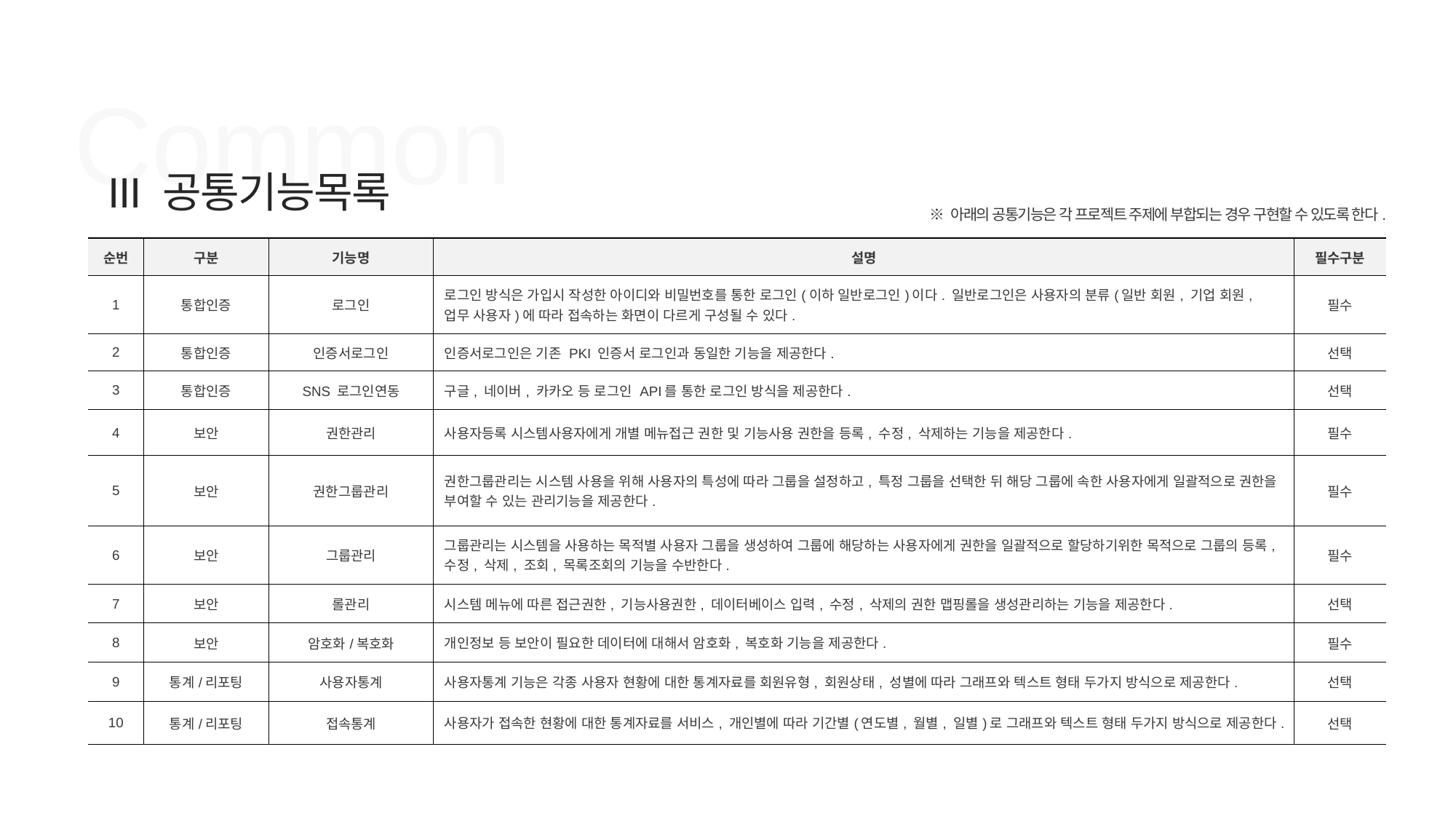

Common

III 공통기능목록
※ 아래의 공통기능은 각 프로젝트 주제에 부합되는 경우 구현할 수 있도록 한다.
| 순번 | 구분 | 기능명 | 설명 | 필수구분 |
| --- | --- | --- | --- | --- |
| 1 | 통합인증 | 로그인 | 로그인 방식은 가입시 작성한 아이디와 비밀번호를 통한 로그인(이하 일반로그인)이다. 일반로그인은 사용자의 분류(일반 회원, 기업 회원, 업무 사용자)에 따라 접속하는 화면이 다르게 구성될 수 있다. | 필수 |
| 2 | 통합인증 | 인증서로그인 | 인증서로그인은 기존 PKI 인증서 로그인과 동일한 기능을 제공한다. | 선택 |
| 3 | 통합인증 | SNS 로그인연동 | 구글, 네이버, 카카오 등 로그인 API를 통한 로그인 방식을 제공한다. | 선택 |
| 4 | 보안 | 권한관리 | 사용자등록 시스템사용자에게 개별 메뉴접근 권한 및 기능사용 권한을 등록, 수정, 삭제하는 기능을 제공한다. | 필수 |
| 5 | 보안 | 권한그룹관리 | 권한그룹관리는 시스템 사용을 위해 사용자의 특성에 따라 그룹을 설정하고, 특정 그룹을 선택한 뒤 해당 그룹에 속한 사용자에게 일괄적으로 권한을 부여할 수 있는 관리기능을 제공한다. | 필수 |
| 6 | 보안 | 그룹관리 | 그룹관리는 시스템을 사용하는 목적별 사용자 그룹을 생성하여 그룹에 해당하는 사용자에게 권한을 일괄적으로 할당하기위한 목적으로 그룹의 등록, 수정, 삭제, 조회, 목록조회의 기능을 수반한다. | 필수 |
| 7 | 보안 | 롤관리 | 시스템 메뉴에 따른 접근권한, 기능사용권한, 데이터베이스 입력, 수정, 삭제의 권한 맵핑롤을 생성관리하는 기능을 제공한다. | 선택 |
| 8 | 보안 | 암호화/복호화 | 개인정보 등 보안이 필요한 데이터에 대해서 암호화, 복호화 기능을 제공한다. | 필수 |
| 9 | 통계/리포팅 | 사용자통계 | 사용자통계 기능은 각종 사용자 현황에 대한 통계자료를 회원유형, 회원상태, 성별에 따라 그래프와 텍스트 형태 두가지 방식으로 제공한다. | 선택 |
| 10 | 통계/리포팅 | 접속통계 | 사용자가 접속한 현황에 대한 통계자료를 서비스, 개인별에 따라 기간별(연도별, 월별, 일별)로 그래프와 텍스트 형태 두가지 방식으로 제공한다. | 선택 |